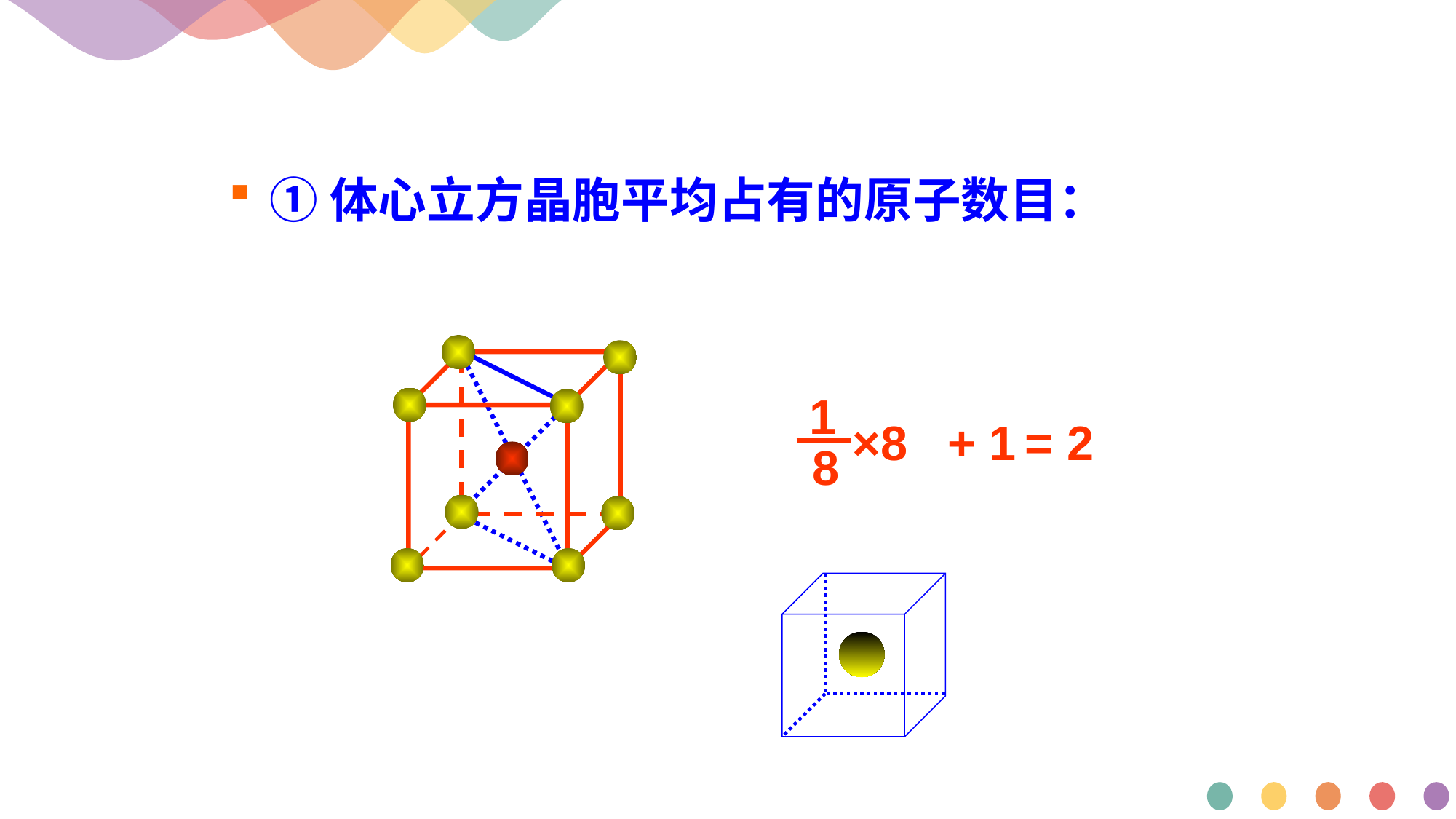

①体心立方晶胞平均占有的原子数目：

1
8
×8
+ 1
= 2